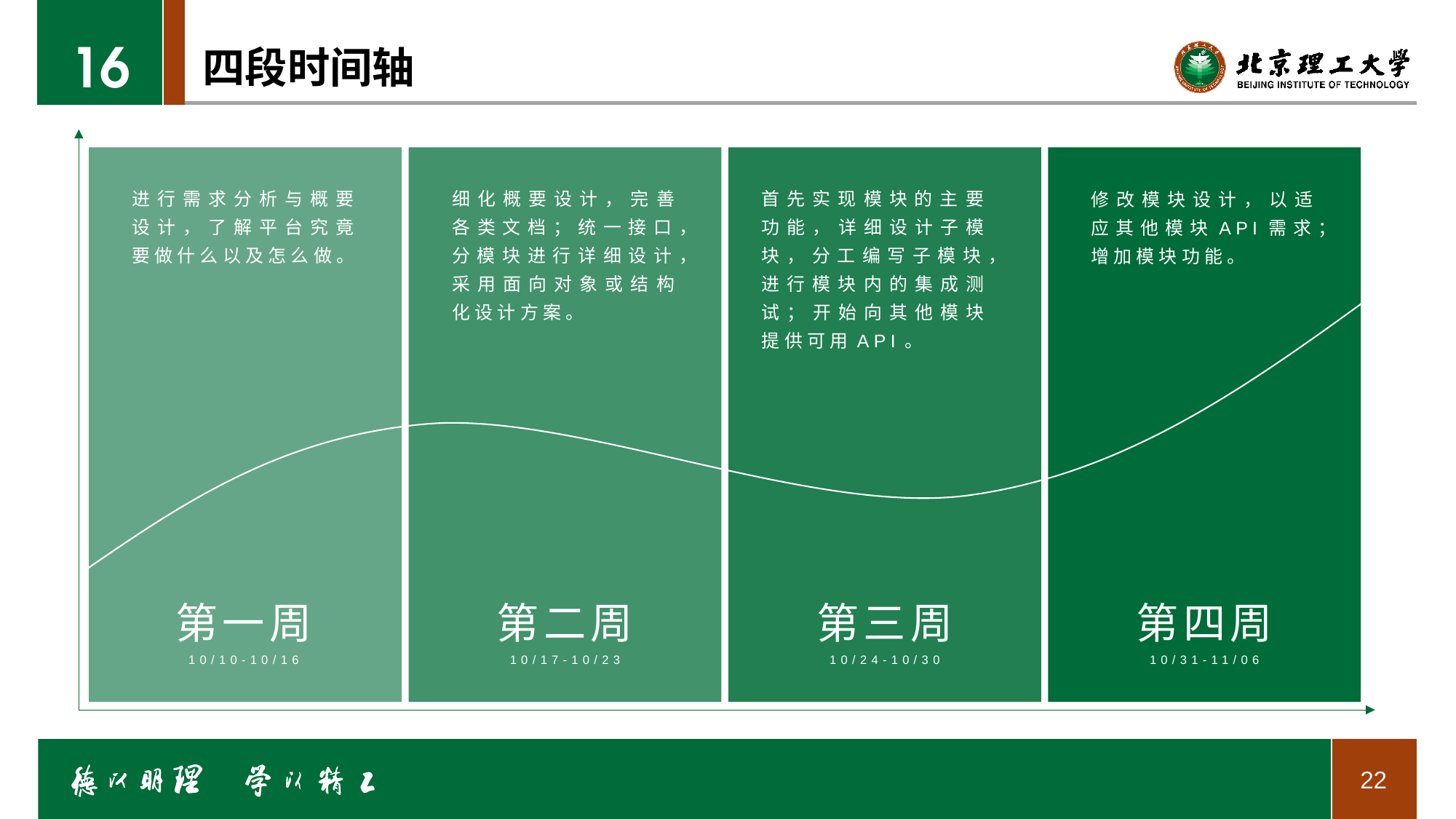

16
# 四段时间轴

进行需求分析与概要设计，了解平台究竟要做什么以及怎么做。
细化概要设计，完善各类文档；统一接口，分模块进行详细设计，采用面向对象或结构化设计方案。
首先实现模块的主要功能，详细设计子模块，分工编写子模块，进行模块内的集成测试；开始向其他模块提供可用API。
修改模块设计，以适应其他模块API需求；增加模块功能。

第一周
10/10-10/16
第二周
10/17-10/23
第三周
10/24-10/30
第四周
10/31-11/06